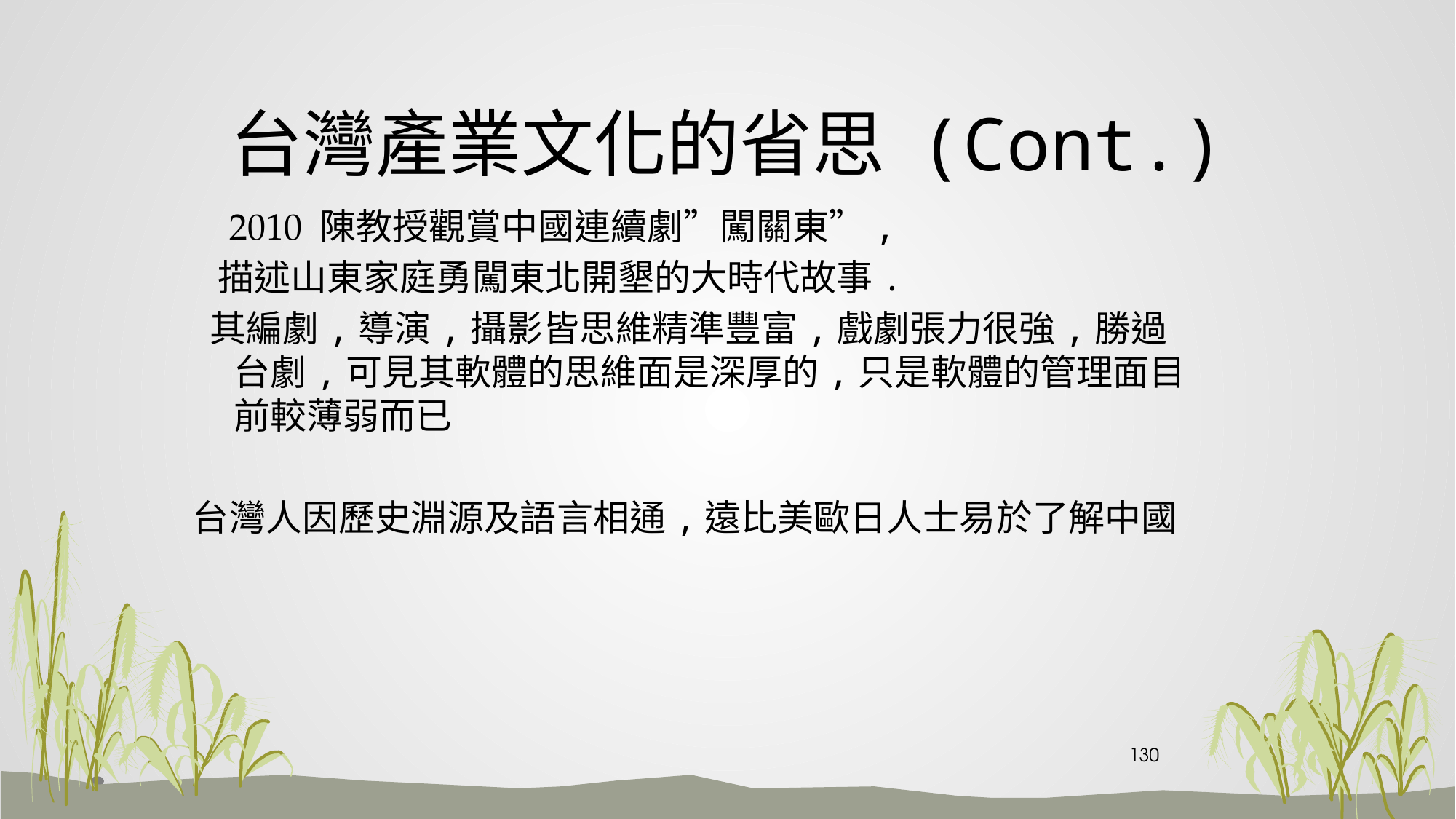

# 台灣產業文化的省思 (Cont.)
    2010 陳教授觀賞中國連續劇”闖關東”,
  描述山東家庭勇闖東北開墾的大時代故事.
 其編劇,導演,攝影皆思維精準豐富,戲劇張力很強,勝過台劇,可見其軟體的思維面是深厚的,只是軟體的管理面目前較薄弱而已

台灣人因歷史淵源及語言相通,遠比美歐日人士易於了解中國
130